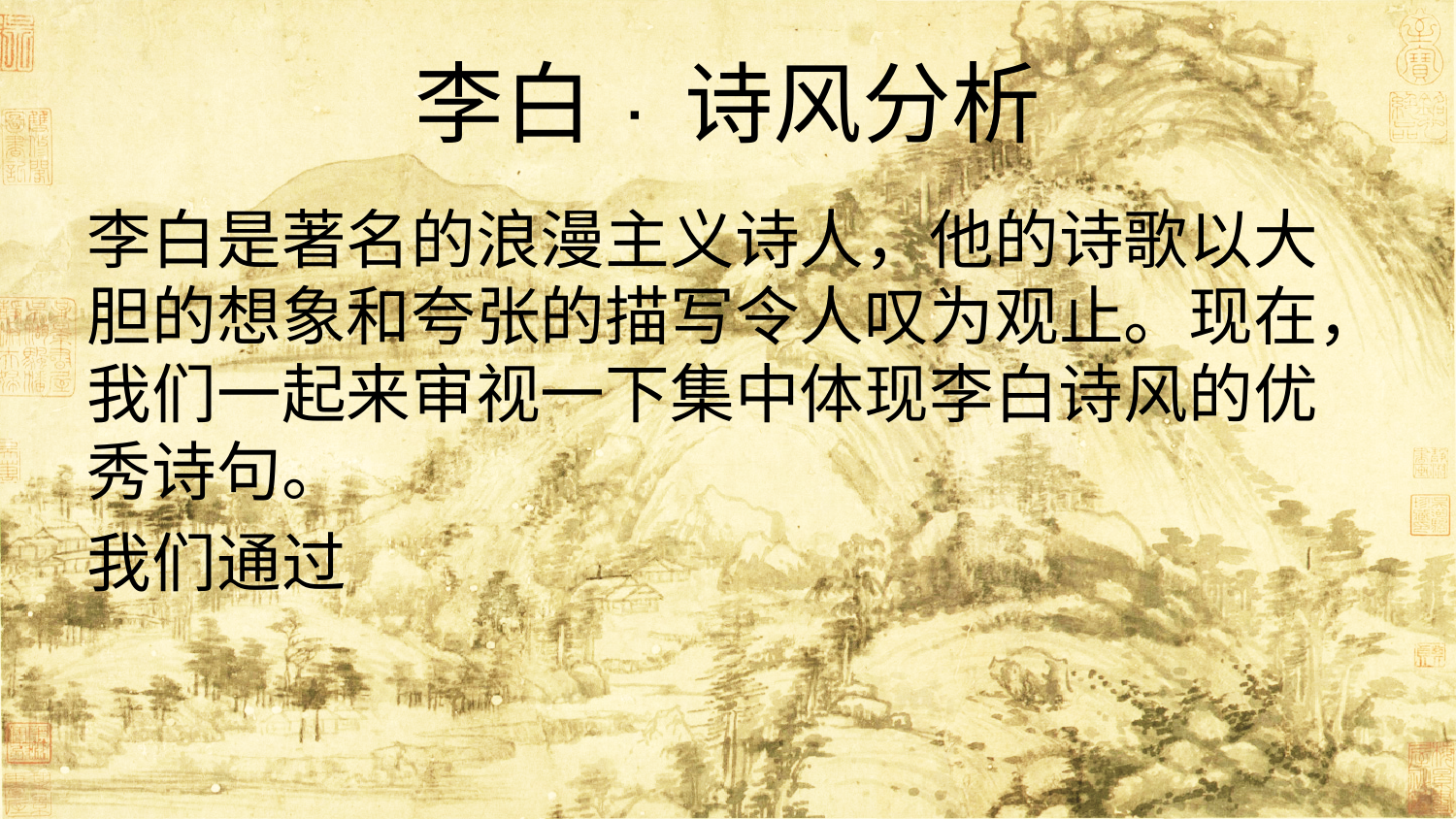

# 李白·诗风分析
李白是著名的浪漫主义诗人，他的诗歌以大胆的想象和夸张的描写令人叹为观止。现在，我们一起来审视一下集中体现李白诗风的优秀诗句。
我们通过